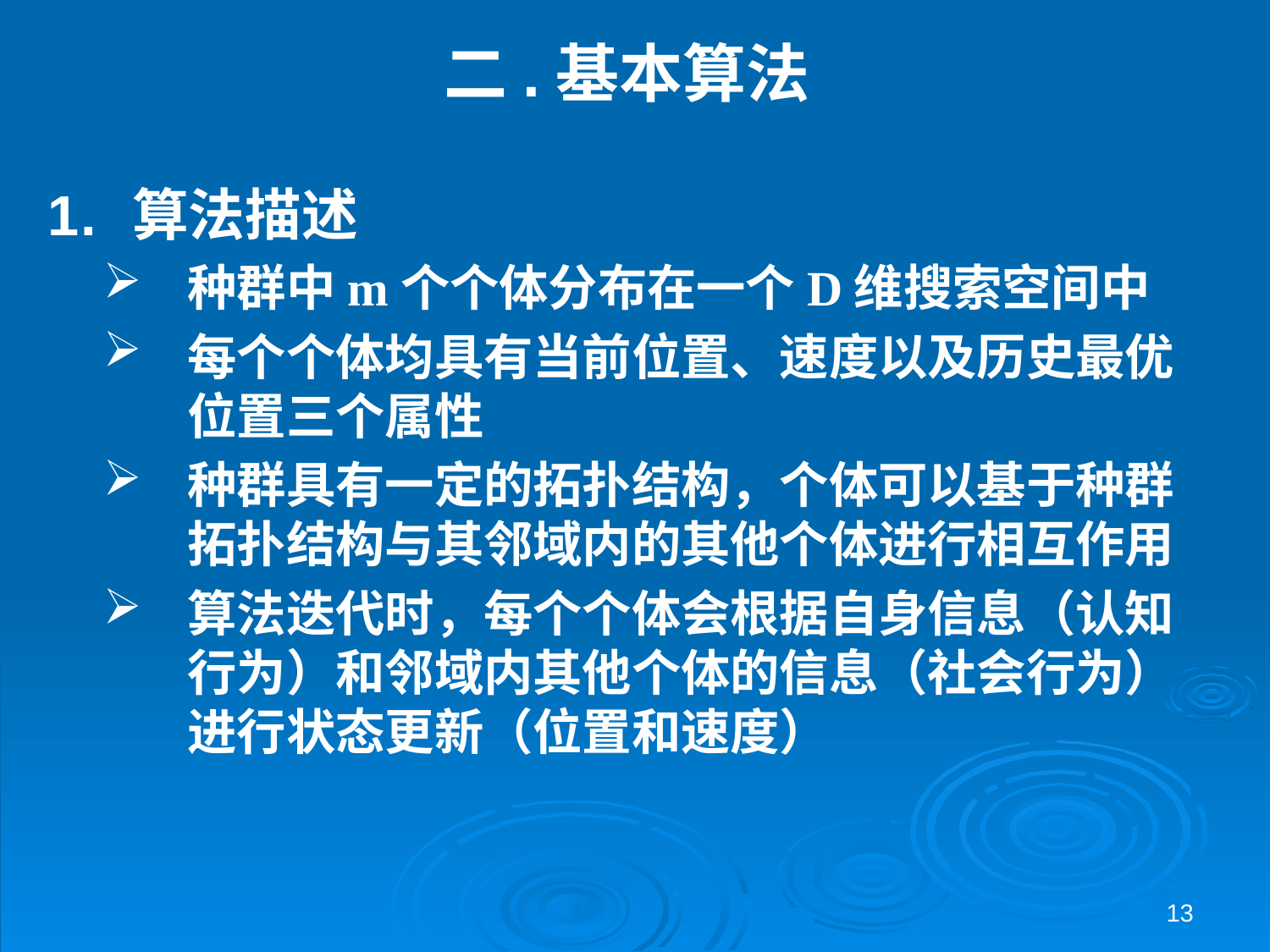

# 二.基本算法
算法描述
种群中m个个体分布在一个D维搜索空间中
每个个体均具有当前位置、速度以及历史最优位置三个属性
种群具有一定的拓扑结构，个体可以基于种群拓扑结构与其邻域内的其他个体进行相互作用
算法迭代时，每个个体会根据自身信息（认知行为）和邻域内其他个体的信息（社会行为）进行状态更新（位置和速度）
13